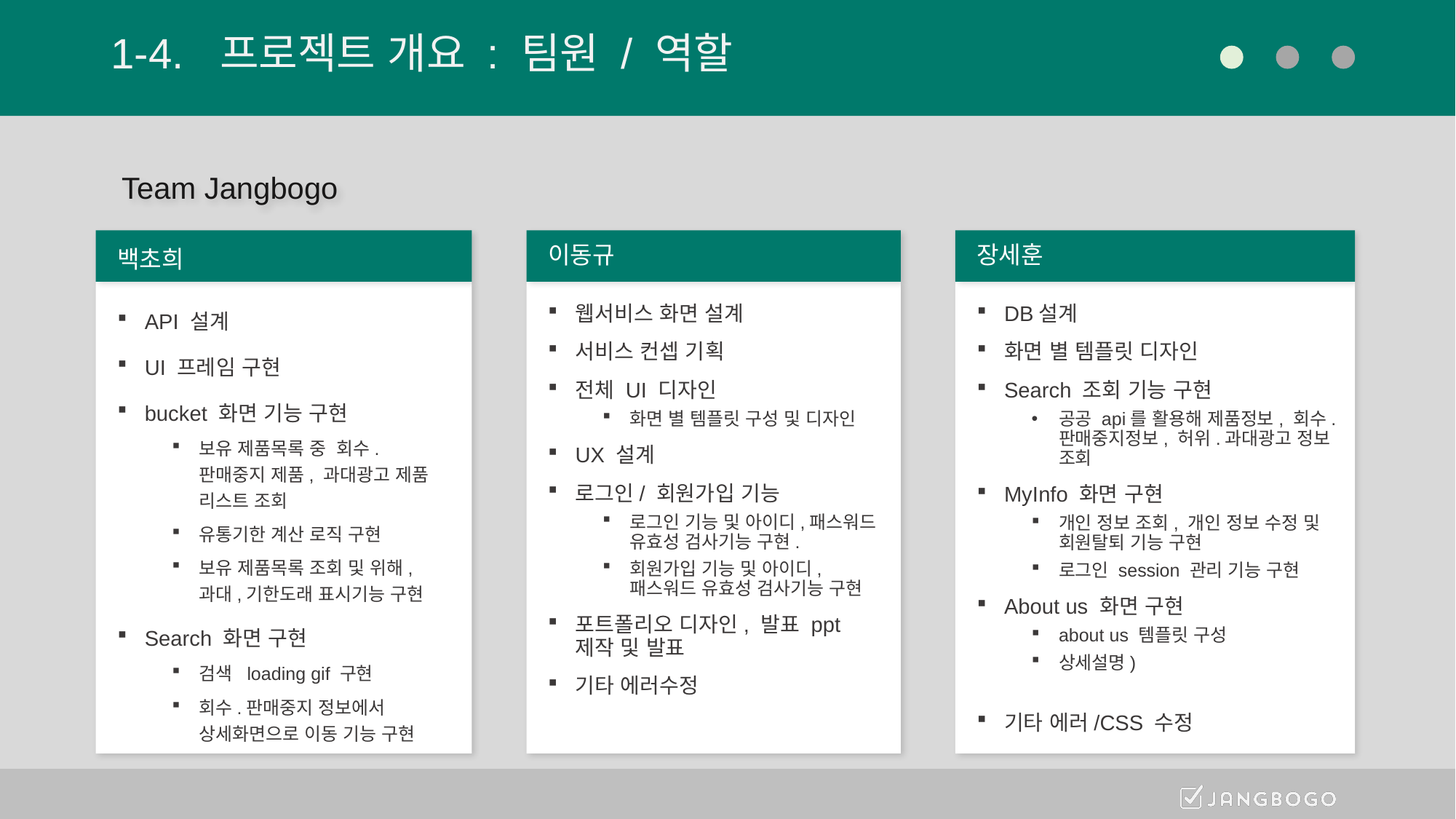

# 1-4.	프로젝트 개요 : 팀원 / 역할

Team Jangbogo

장세훈
DB설계
화면 별 템플릿 디자인
Search 조회 기능 구현
공공 api를 활용해 제품정보, 회수.판매중지정보, 허위.과대광고 정보 조회
MyInfo 화면 구현
개인 정보 조회, 개인 정보 수정 및 회원탈퇴 기능 구현
로그인 session 관리 기능 구현
About us 화면 구현
about us 템플릿 구성
상세설명)

기타 에러/CSS 수정
백초희
API 설계
UI 프레임 구현
bucket 화면 기능 구현
보유 제품목록 중  회수.판매중지 제품, 과대광고 제품 리스트 조회
유통기한 계산 로직 구현
보유 제품목록 조회 및 위해,과대,기한도래 표시기능 구현
Search 화면 구현
검색  loading gif 구현
회수.판매중지 정보에서 상세화면으로 이동 기능 구현
이동규
웹서비스 화면 설계
서비스 컨셉 기획
전체 UI 디자인
화면 별 템플릿 구성 및 디자인
UX 설계
로그인/ 회원가입 기능
로그인 기능 및 아이디,패스워드 유효성 검사기능 구현.
회원가입 기능 및 아이디, 패스워드 유효성 검사기능 구현
포트폴리오 디자인, 발표 ppt 제작 및 발표
기타 에러수정